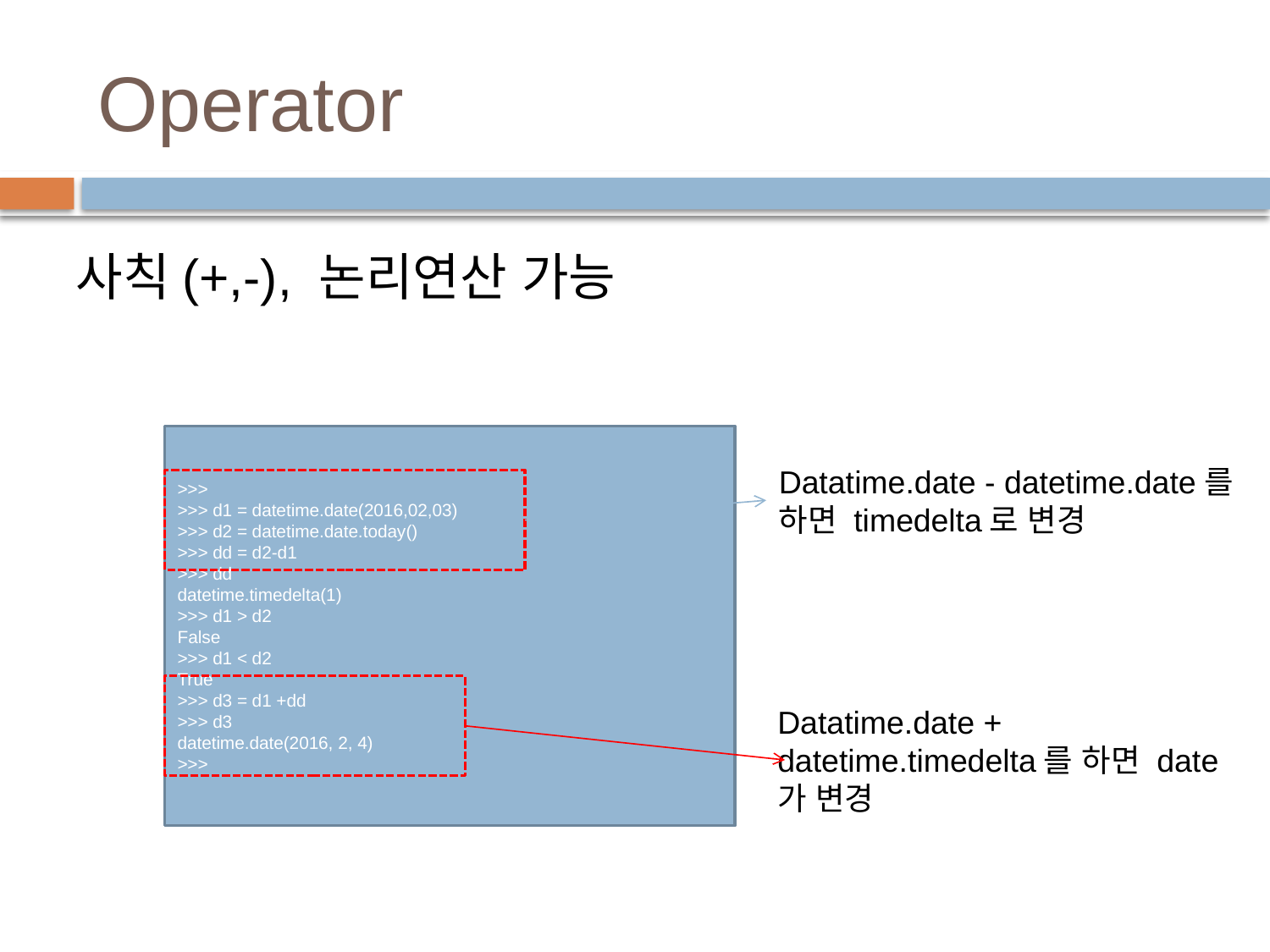

# Operator
사칙(+,-), 논리연산 가능
>>>
>>> d1 = datetime.date(2016,02,03)
>>> d2 = datetime.date.today()
>>> dd = d2-d1
>>> dd
datetime.timedelta(1)
>>> d1 > d2
False
>>> d1 < d2
True
>>> d3 = d1 +dd
>>> d3
datetime.date(2016, 2, 4)
>>>
Datatime.date - datetime.date를 하면 timedelta로 변경

Datatime.date + datetime.timedelta를 하면 date가 변경